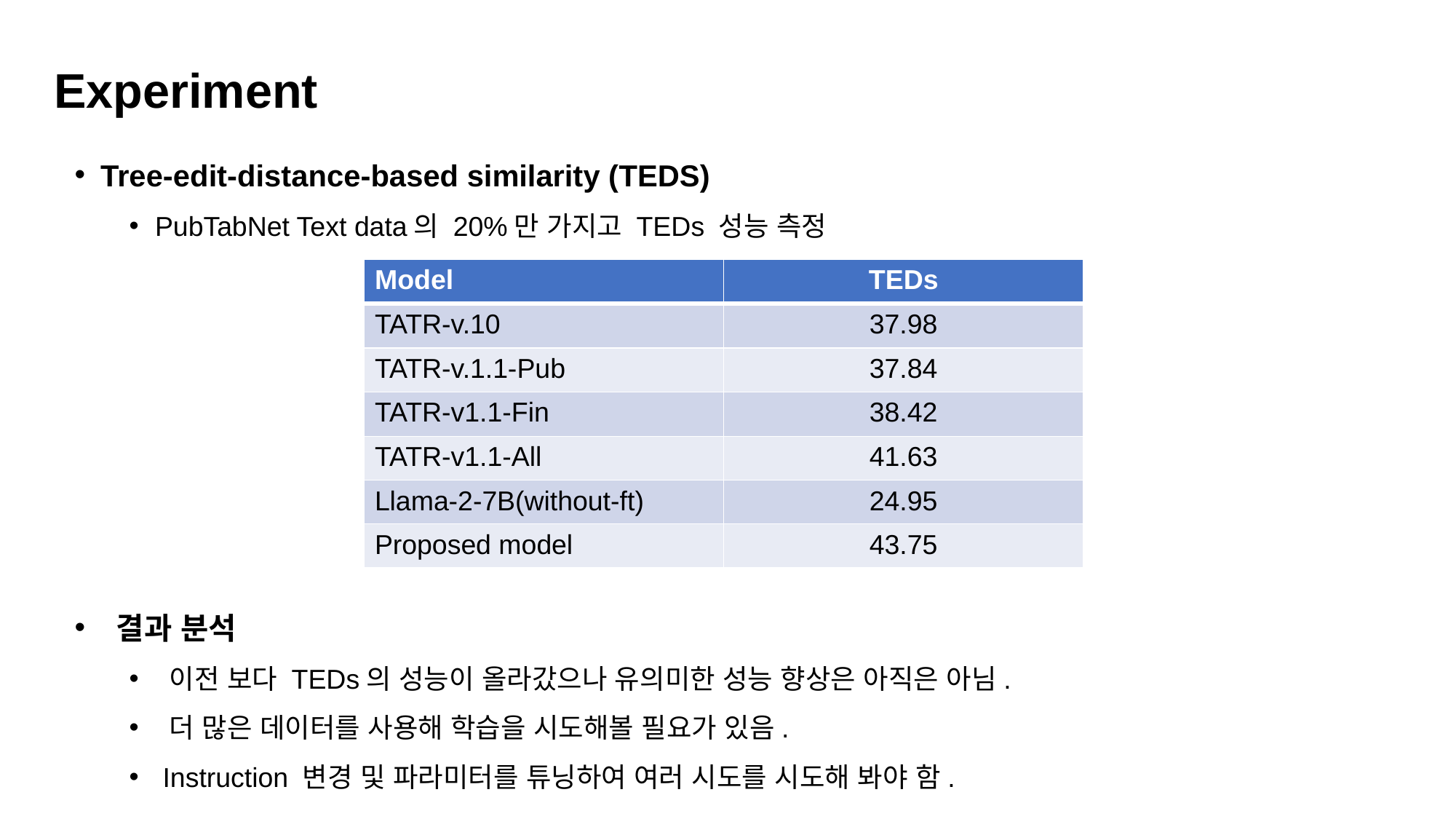

Experiment
Tree-edit-distance-based similarity (TEDS)
PubTabNet Text data의 20%만 가지고 TEDs 성능 측정
| Model | TEDs |
| --- | --- |
| TATR-v.10 | 37.98 |
| TATR-v.1.1-Pub | 37.84 |
| TATR-v1.1-Fin | 38.42 |
| TATR-v1.1-All | 41.63 |
| Llama-2-7B(without-ft) | 24.95 |
| Proposed model | 43.75 |
 결과 분석
 이전 보다 TEDs의 성능이 올라갔으나 유의미한 성능 향상은 아직은 아님.
 더 많은 데이터를 사용해 학습을 시도해볼 필요가 있음.
 Instruction 변경 및 파라미터를 튜닝하여 여러 시도를 시도해 봐야 함.